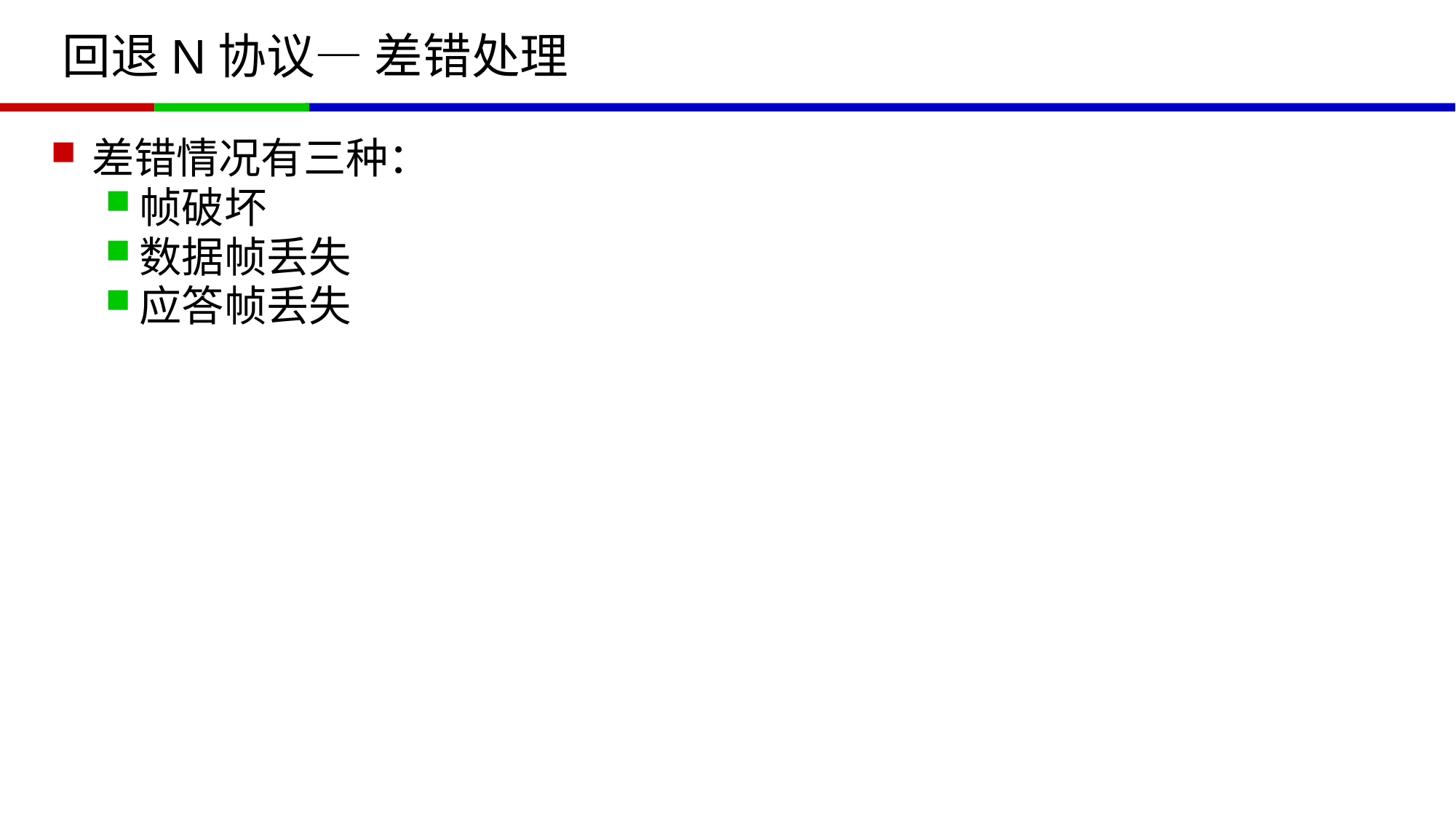

# 回退N协议— 差错处理
差错情况有三种：
帧破坏
数据帧丢失
应答帧丢失
67